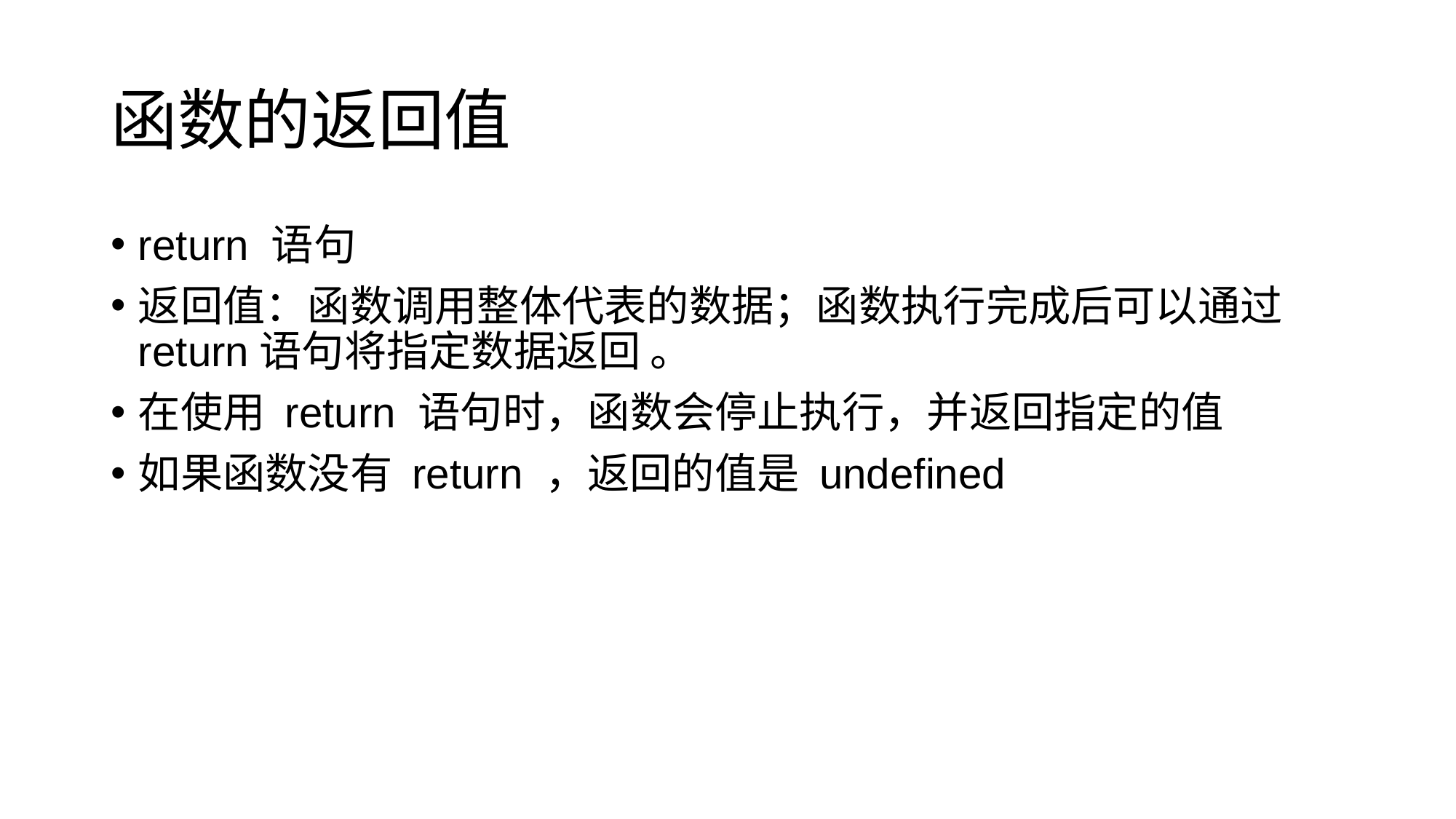

# 函数的返回值
return 语句
返回值：函数调用整体代表的数据；函数执行完成后可以通过return语句将指定数据返回 。
在使用 return 语句时，函数会停止执行，并返回指定的值
如果函数没有 return ，返回的值是 undefined